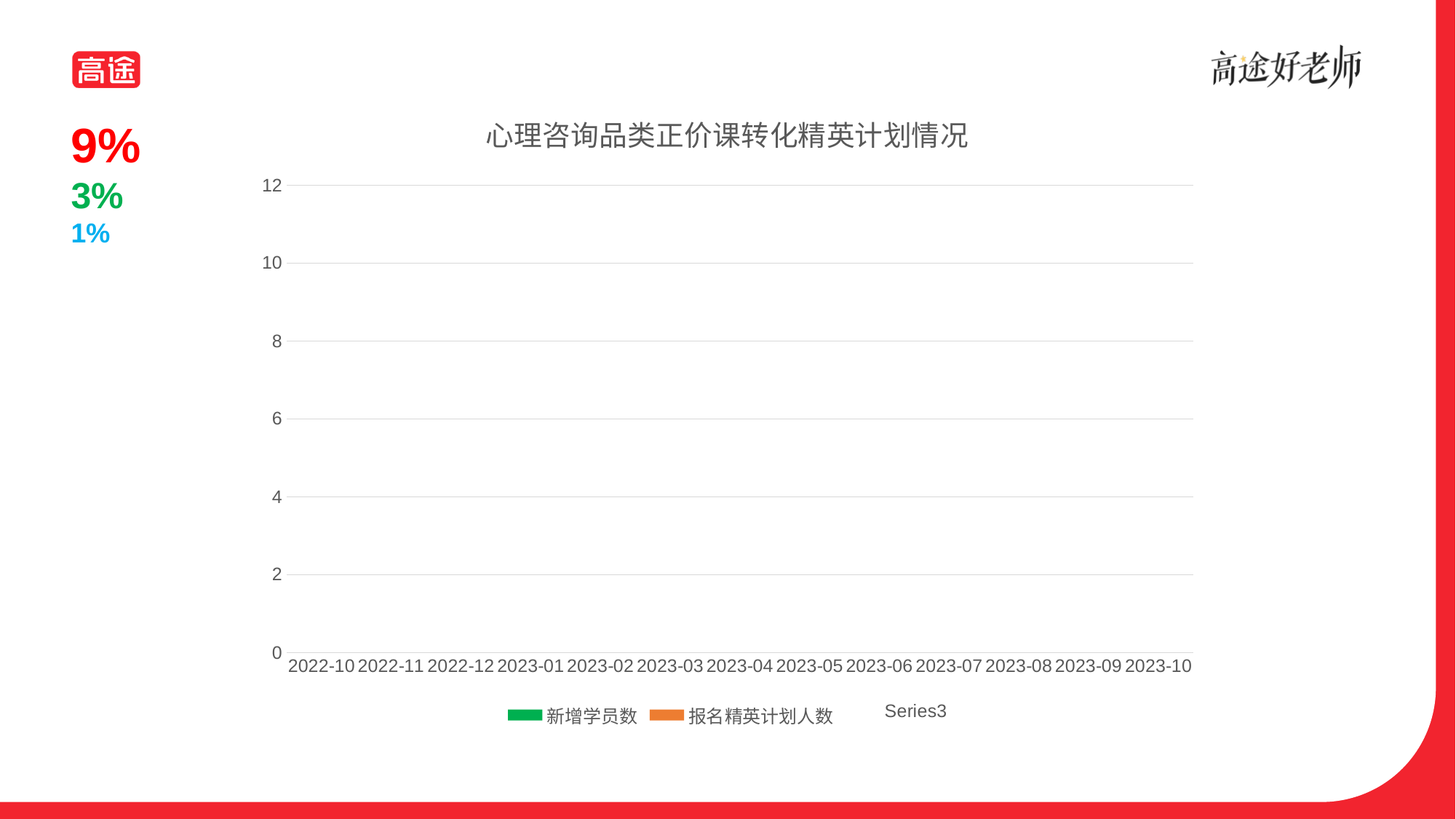

### Chart: 心理咨询品类正价课转化精英计划情况

| Category | 新增学员数 | 报名精英计划人数 |  |
|---|---|---|---|
| 44835 | 2424.0 | 14.0 | None |
| 44866 | 3503.0 | 104.0 | None |
| 44896 | 2858.0 | 97.0 | None |
| 44927 | 2487.0 | 46.0 | None |
| 44958 | 1618.0 | 95.0 | None |
| 44986 | 713.0 | 61.0 | None |
| 45017 | 819.0 | 51.0 | None |
| 45047 | 688.0 | 27.0 | None |
| 45078 | 859.0 | 19.0 | None |
| 45108 | 1301.0 | 36.0 | None |
| 45139 | 2087.0 | 103.0 | None |
| 45170 | 2888.0 | 218.0 | None |
| 45200 | 3019.0 | 9.0 | None |
9%
3%
1%